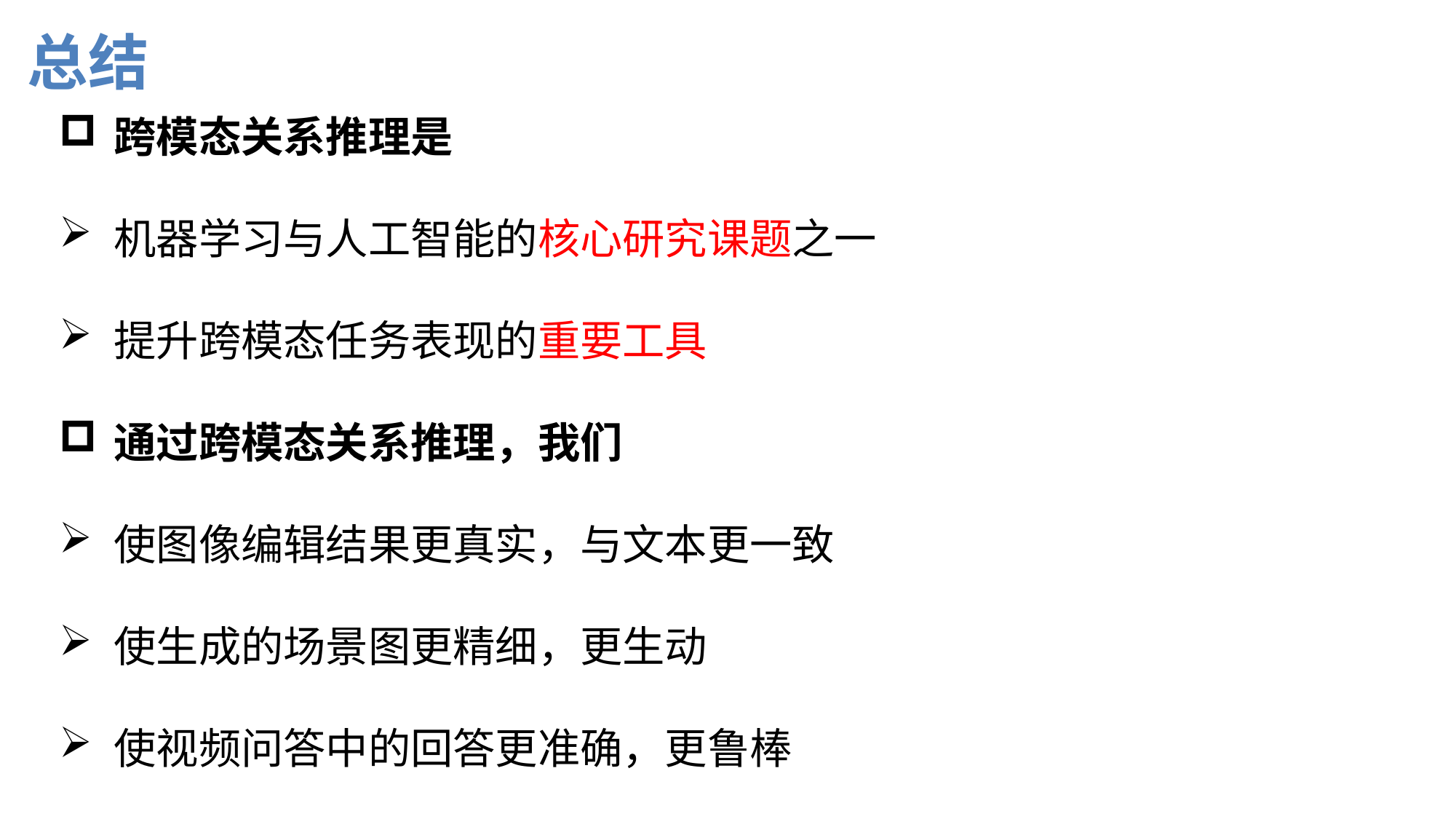

总结
跨模态关系推理是

机器学习与人工智能的核心研究课题之一

提升跨模态任务表现的重要工具

通过跨模态关系推理，我们

使图像编辑结果更真实，与文本更一致

使生成的场景图更精细，更生动

使视频问答中的回答更准确，更鲁棒